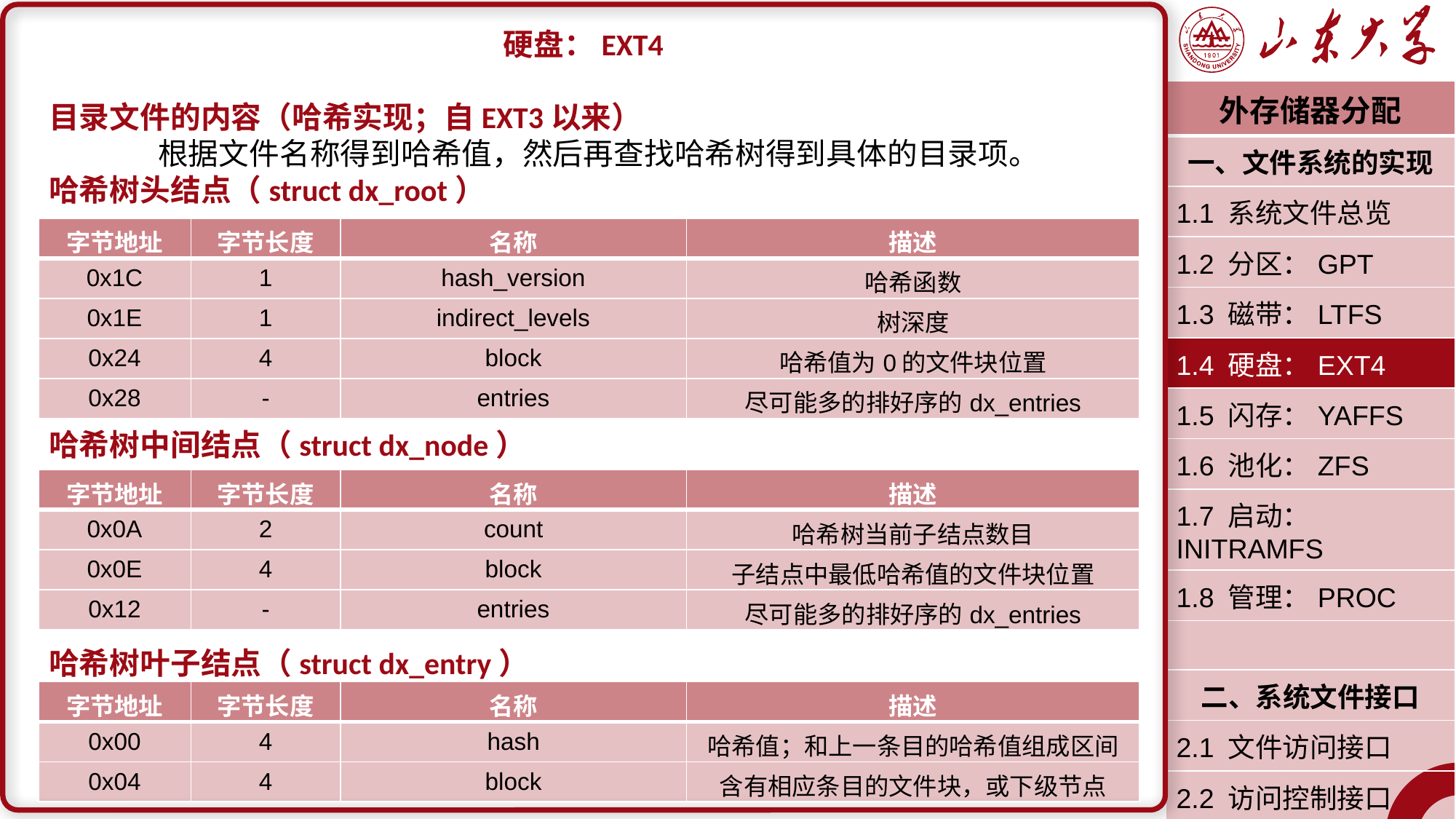

硬盘：EXT4

目录文件的内容（哈希实现；自EXT3以来）
	根据文件名称得到哈希值，然后再查找哈希树得到具体的目录项。
哈希树头结点（struct dx_root）

哈希树中间结点（struct dx_node）

哈希树叶子结点（struct dx_entry）

| 外存储器分配 |
| --- |
| 一、文件系统的实现 |
| 1.1 系统文件总览 |
| 1.2 分区：GPT |
| 1.3 磁带：LTFS |
| 1.4 硬盘：EXT4 |
| 1.5 闪存：YAFFS |
| 1.6 池化：ZFS |
| 1.7 启动：INITRAMFS |
| 1.8 管理：PROC |
|  |
| 二、系统文件接口 |
| 2.1 文件访问接口 |
| 2.2 访问控制接口 |
| 潘润宇 2023.04 |
| 字节地址 | 字节长度 | 名称 | 描述 |
| --- | --- | --- | --- |
| 0x1C | 1 | hash\_version | 哈希函数 |
| 0x1E | 1 | indirect\_levels | 树深度 |
| 0x24 | 4 | block | 哈希值为0的文件块位置 |
| 0x28 | - | entries | 尽可能多的排好序的dx\_entries |
| 字节地址 | 字节长度 | 名称 | 描述 |
| --- | --- | --- | --- |
| 0x0A | 2 | count | 哈希树当前子结点数目 |
| 0x0E | 4 | block | 子结点中最低哈希值的文件块位置 |
| 0x12 | - | entries | 尽可能多的排好序的dx\_entries |
| 字节地址 | 字节长度 | 名称 | 描述 |
| --- | --- | --- | --- |
| 0x00 | 4 | hash | 哈希值；和上一条目的哈希值组成区间 |
| 0x04 | 4 | block | 含有相应条目的文件块，或下级节点 |